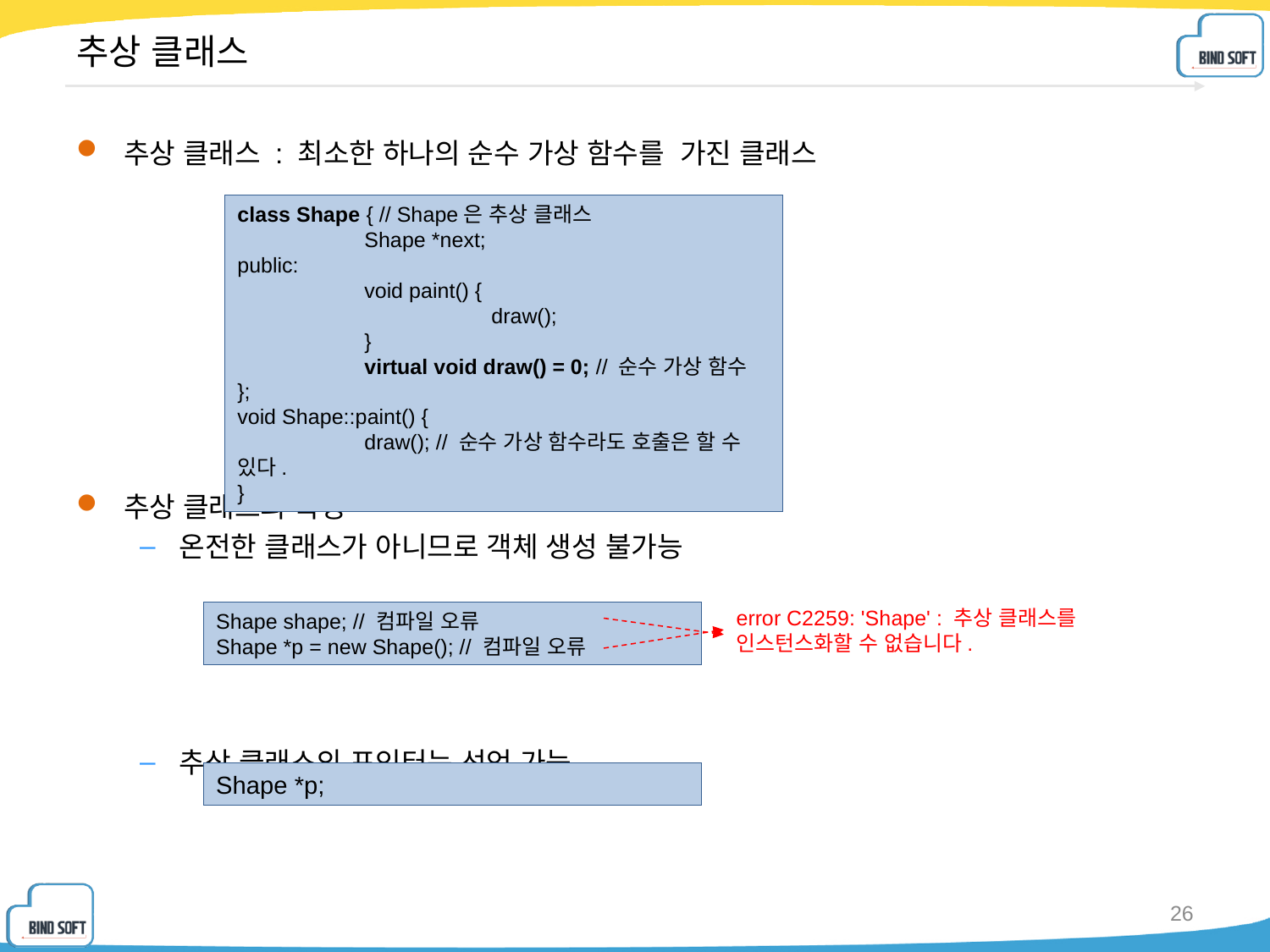

# 추상 클래스
추상 클래스 : 최소한 하나의 순수 가상 함수를  가진 클래스

추상 클래스의 특징
온전한 클래스가 아니므로 객체 생성 불가능

추상 클래스의 포인터는 선언 가능
class Shape { // Shape은 추상 클래스
	Shape *next;
public:
	void paint() {
		draw();
	}
	virtual void draw() = 0; // 순수 가상 함수
};
void Shape::paint() {
	draw(); // 순수 가상 함수라도 호출은 할 수 있다.
}
error C2259: 'Shape' : 추상 클래스를
인스턴스화할 수 없습니다.
Shape shape; // 컴파일 오류
Shape *p = new Shape(); // 컴파일 오류
Shape *p;
26